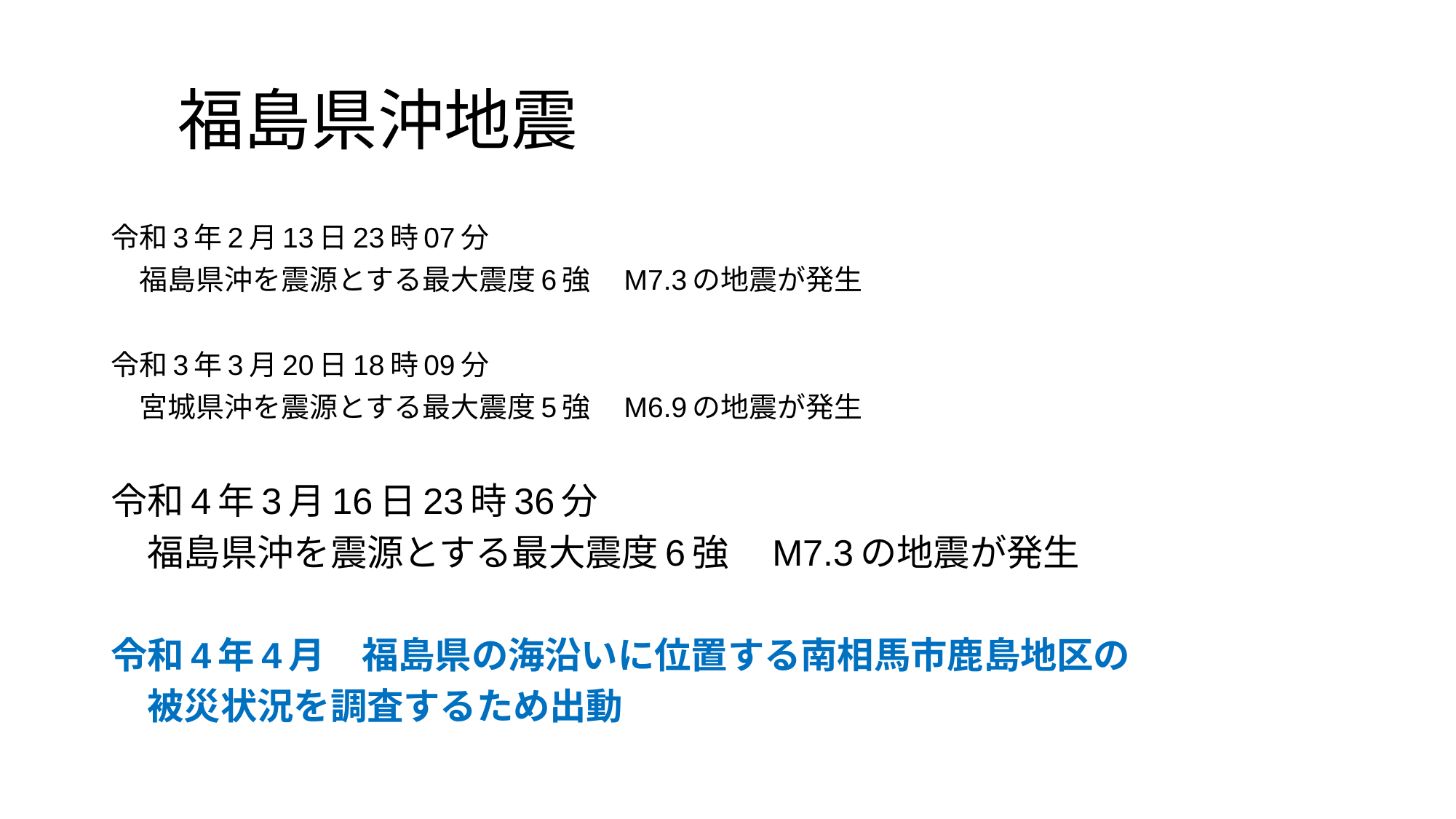

# 福島県沖地震
令和3年2月13日23時07分
　福島県沖を震源とする最大震度6強　M7.3の地震が発生

令和3年3月20日18時09分
　宮城県沖を震源とする最大震度5強　M6.9の地震が発生

令和4年3月16日23時36分
　福島県沖を震源とする最大震度6強　M7.3の地震が発生

令和4年4月　福島県の海沿いに位置する南相馬市鹿島地区の
　被災状況を調査するため出動